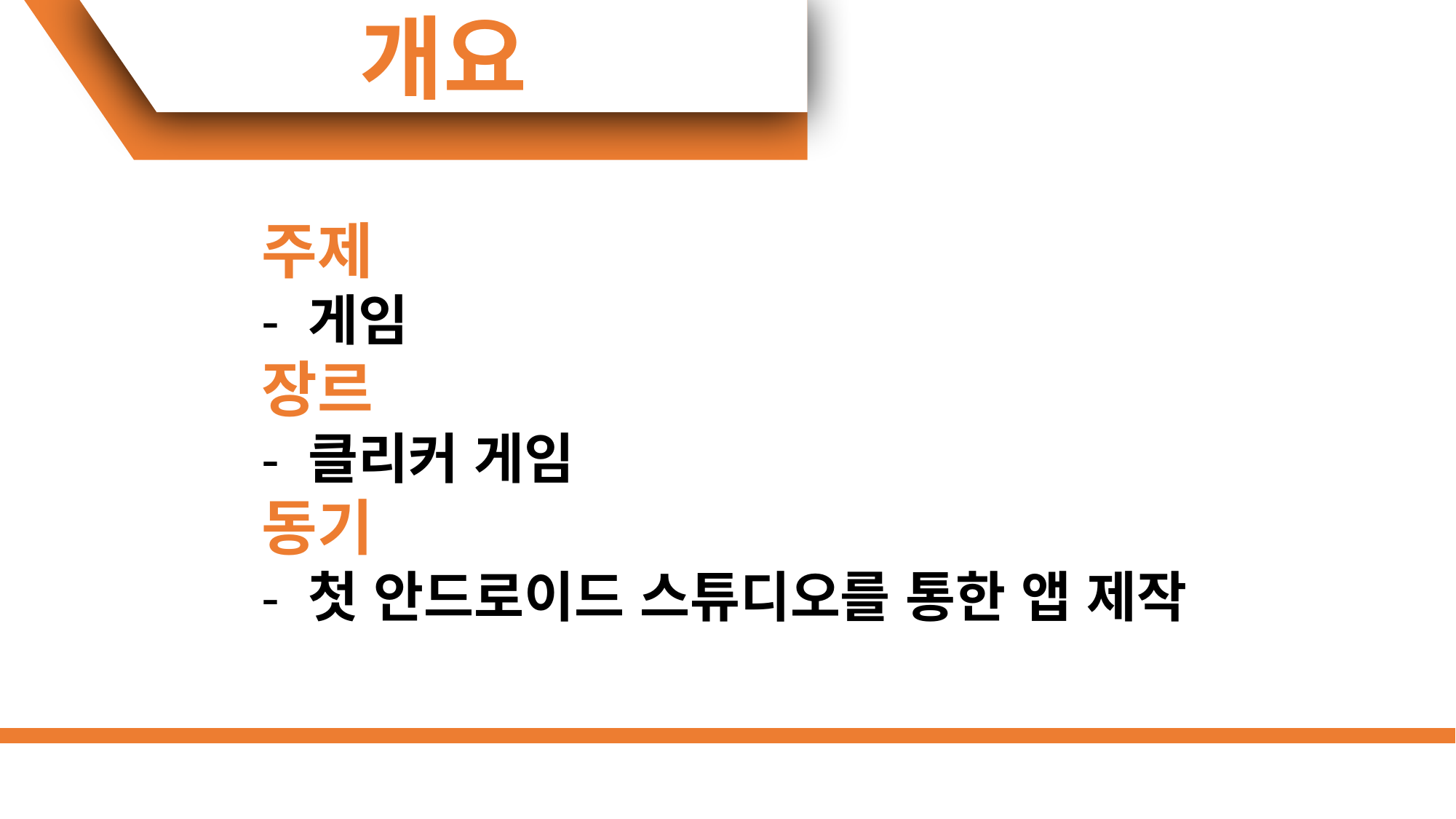

개요

주제
- 게임
장르
- 클리커 게임
동기
- 첫 안드로이드 스튜디오를 통한 앱 제작